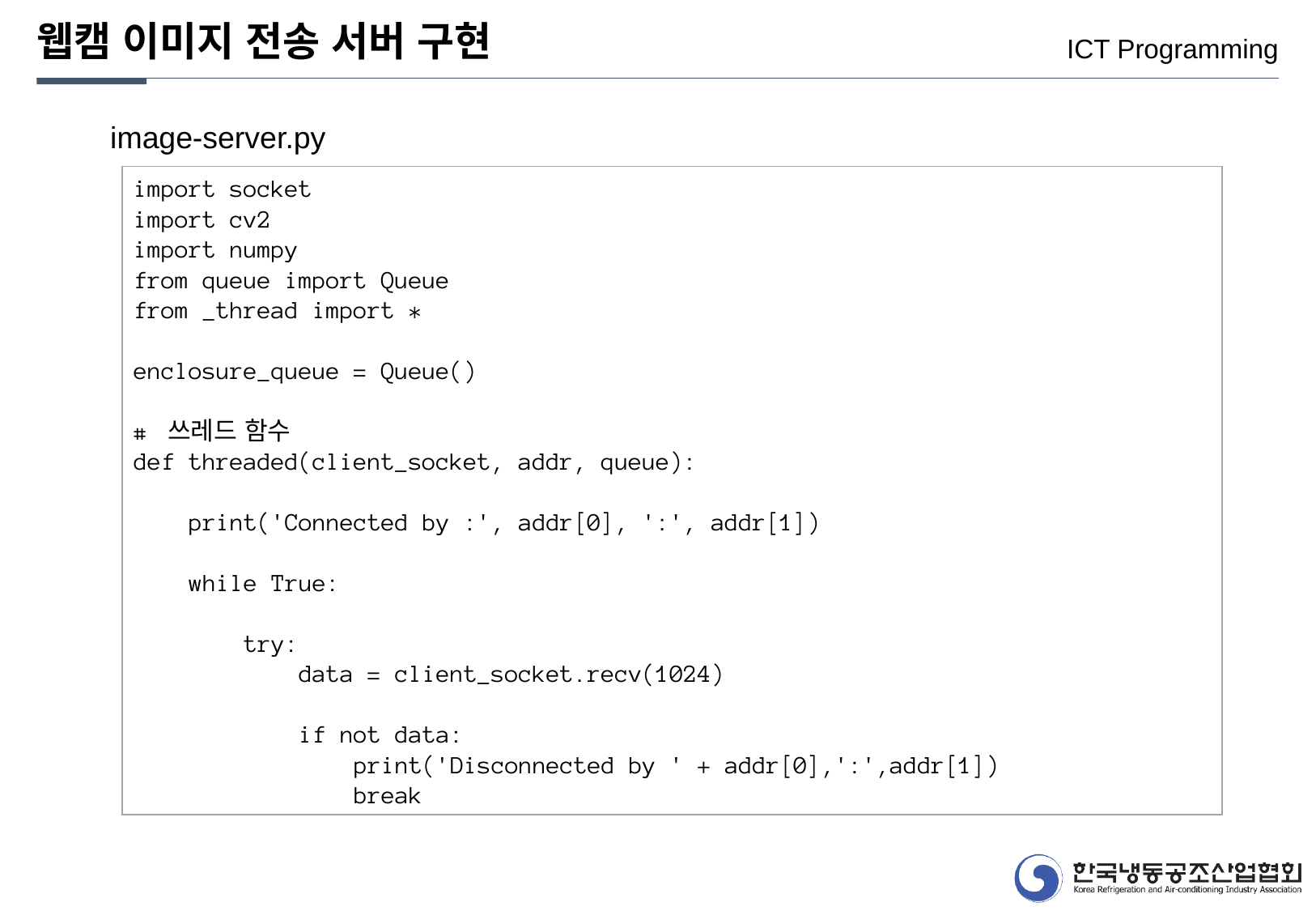

웹캠 이미지 전송 서버 구현
ICT Programming

image-server.py
import socket
import cv2
import numpy
from queue import Queue
from _thread import *

enclosure_queue = Queue()

# 쓰레드 함수
def threaded(client_socket, addr, queue):

    print('Connected by :', addr[0], ':', addr[1])

    while True:

        try:
            data = client_socket.recv(1024)

            if not data:
                print('Disconnected by ' + addr[0],':',addr[1])
                break